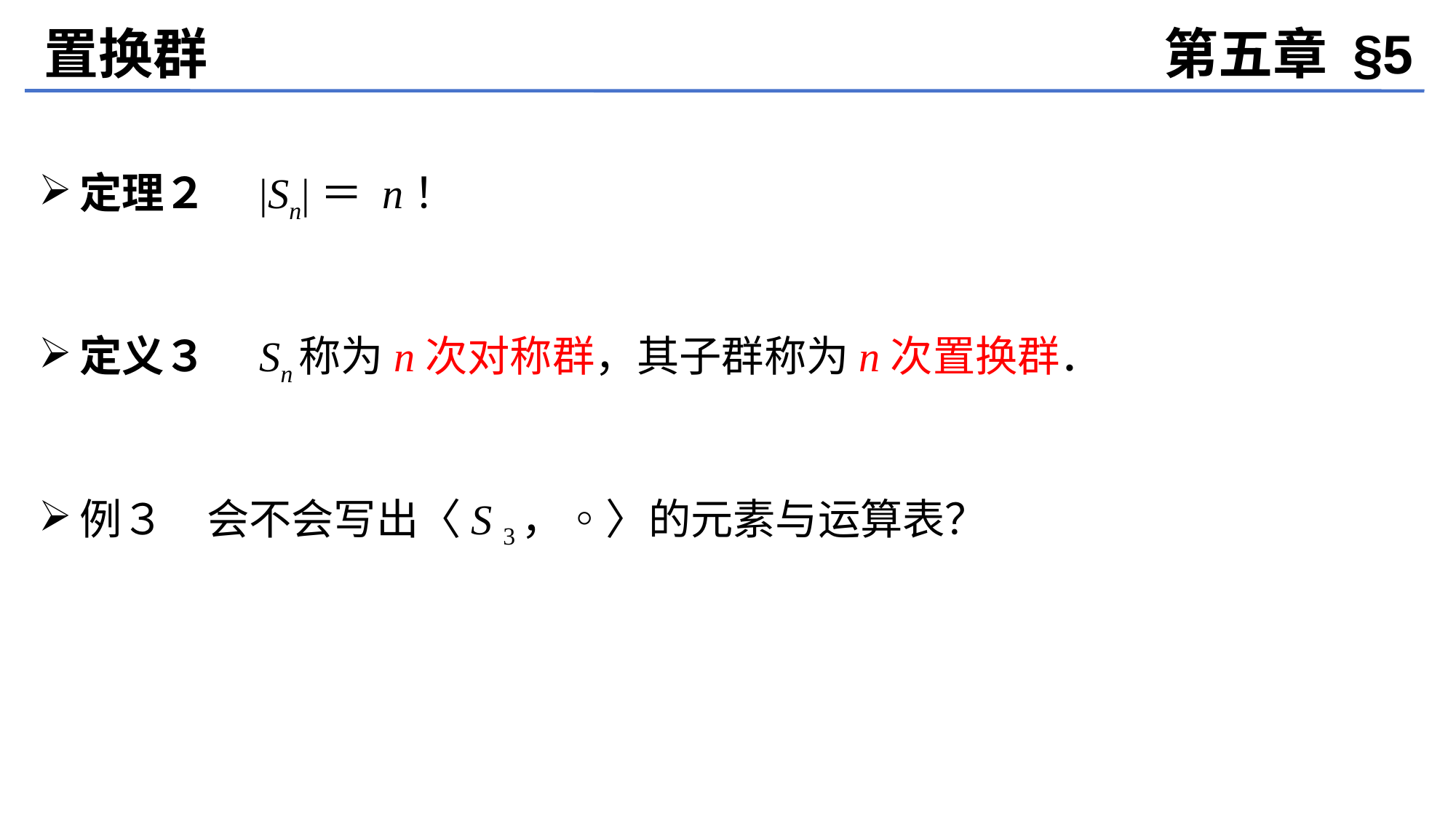

置换群
第五章 §5
定理２　|Sn|＝ n！

定义３　Sn称为n次对称群，其子群称为n次置换群．

例３　会不会写出〈S 3，◦〉的元素与运算表？